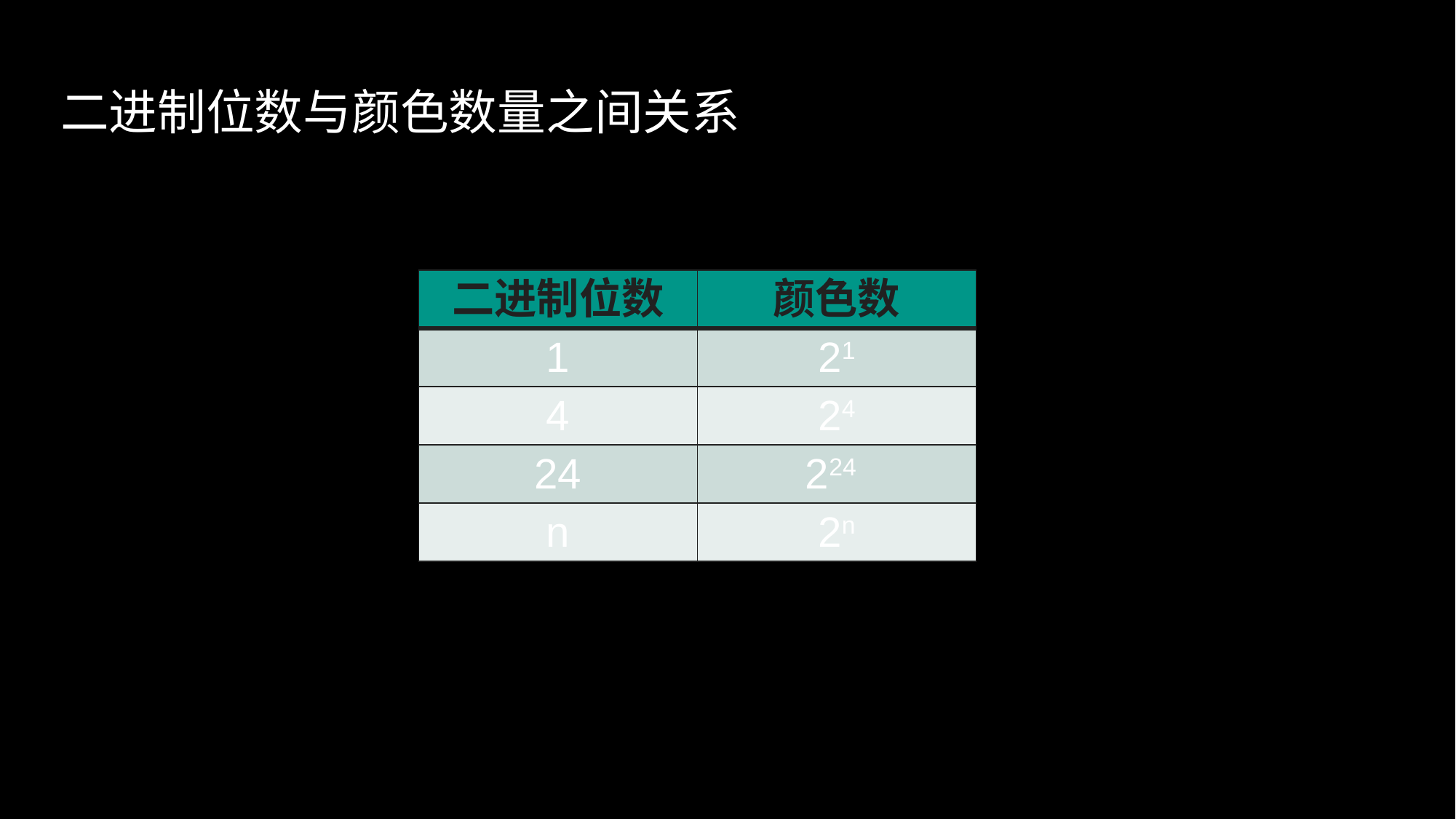

# 二进制位数与颜色数量之间关系
| 二进制位数 | 颜色数 |
| --- | --- |
| 1 | 21 |
| 4 | 24 |
| 24 | 224 |
| n | 2n |